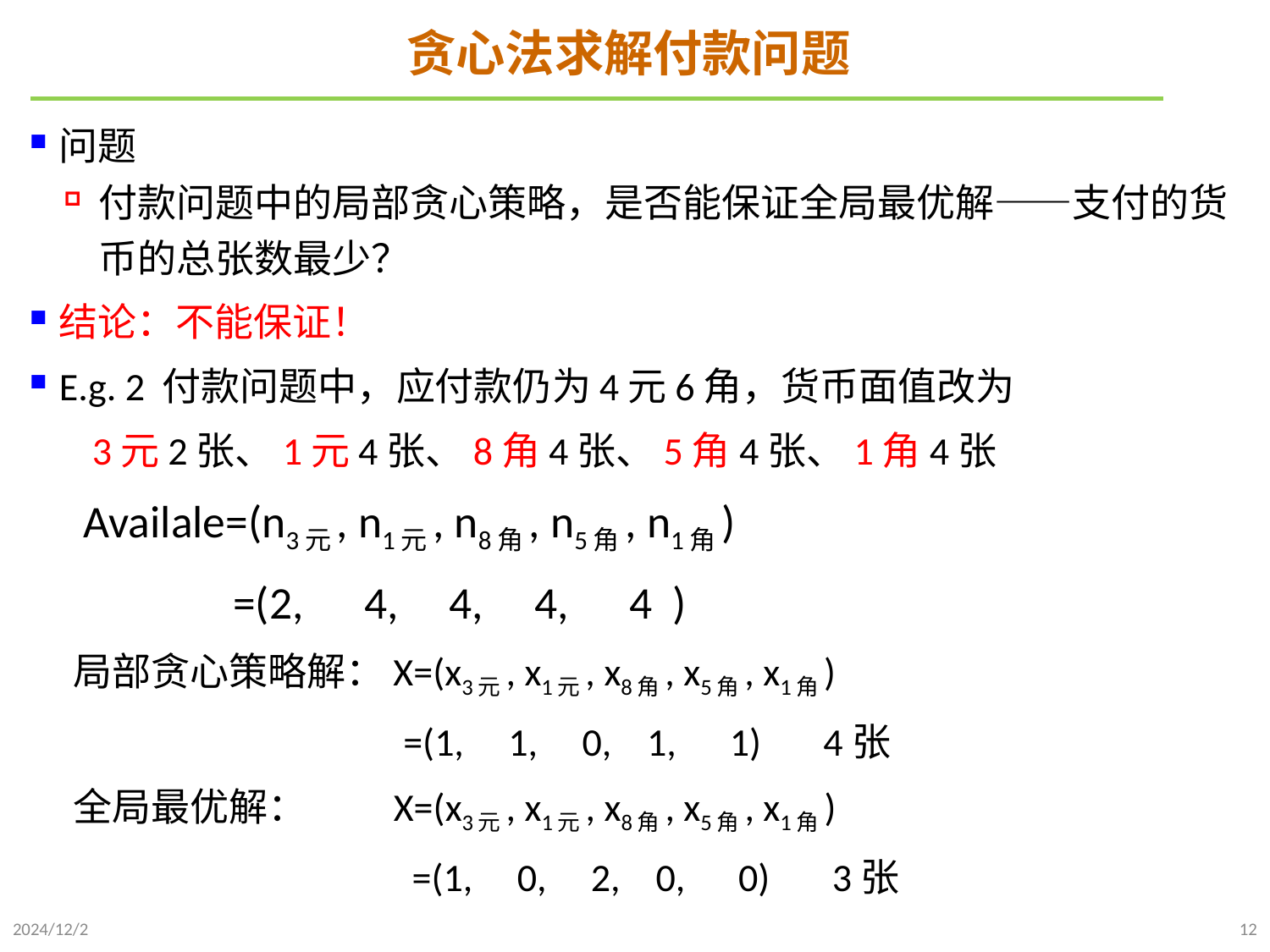

# 贪心法求解付款问题
问题
付款问题中的局部贪心策略，是否能保证全局最优解——支付的货币的总张数最少？
结论：不能保证！
E.g. 2 付款问题中，应付款仍为4元6角，货币面值改为
       3元2张、1元4张、8角4张、5角4张、1角4张
      Availale=(n3元, n1元, n8角, n5角, n1角)
                    =(2,      4,     4,     4,      4  )
    局部贪心策略解：X=(x3元, x1元, x8角, x5角, x1角)
                                          =(1,     1,     0,    1,      1)       4张
    全局最优解：         X=(x3元, x1元, x8角, x5角, x1角)
                                           =(1,     0,     2,    0,      0)       3张

2024/12/2
12